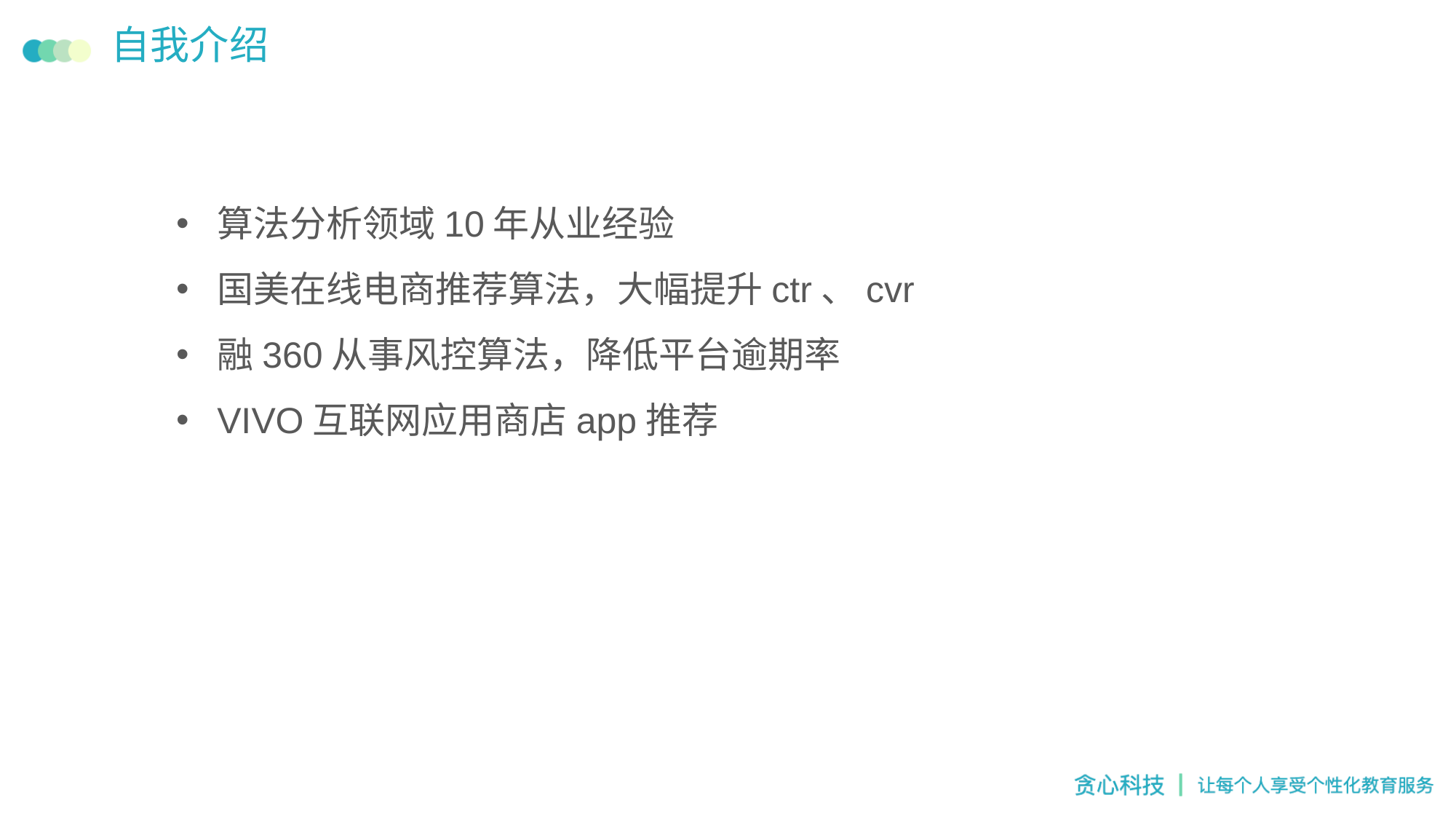

# 自我介绍
算法分析领域10年从业经验
国美在线电商推荐算法，大幅提升ctr、cvr
融360从事风控算法，降低平台逾期率
VIVO互联网应用商店app推荐